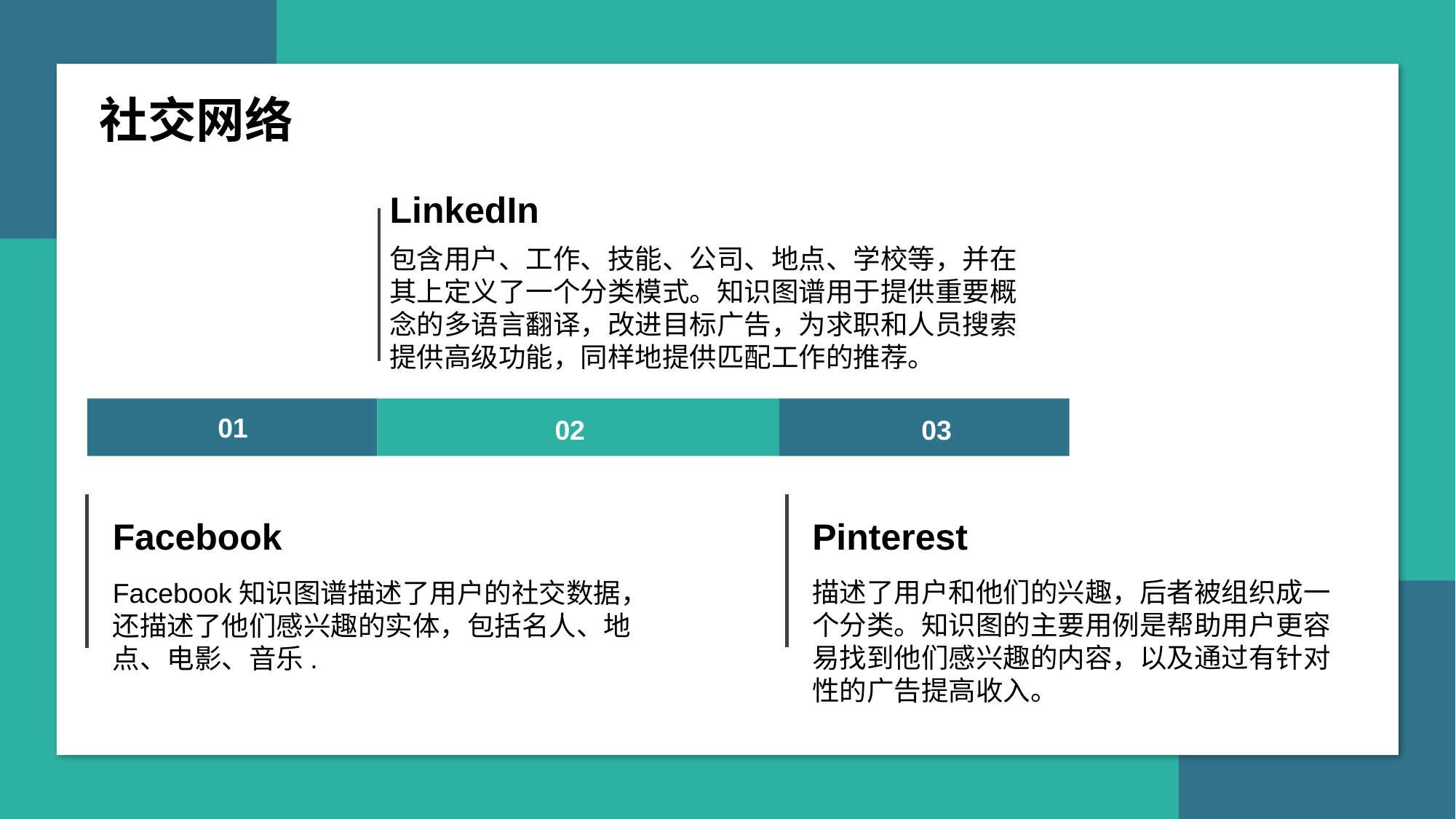

社交网络
LinkedIn
包含用户、工作、技能、公司、地点、学校等，并在其上定义了一个分类模式。知识图谱用于提供重要概念的多语言翻译，改进目标广告，为求职和人员搜索提供高级功能，同样地提供匹配工作的推荐。

01

02

03
0
Facebook
Pinterest
描述了用户和他们的兴趣，后者被组织成一个分类。知识图的主要用例是帮助用户更容易找到他们感兴趣的内容，以及通过有针对性的广告提高收入。
Facebook知识图谱描述了用户的社交数据，还描述了他们感兴趣的实体，包括名人、地点、电影、音乐.